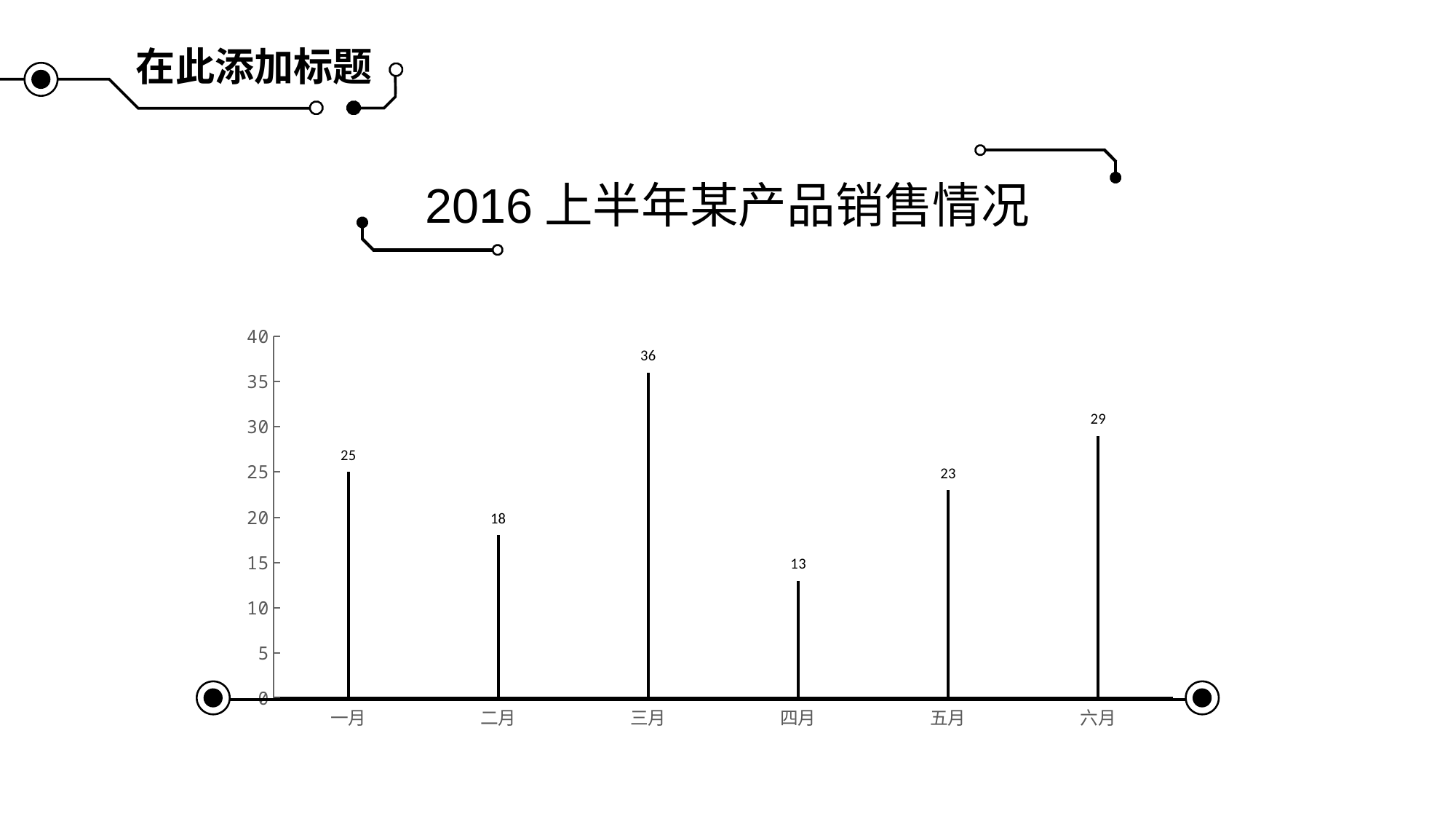

在此添加标题

2016上半年某产品销售情况

### Chart

| Category | 系列 1 | 系列 2 |
|---|---|---|
| 一月 | 25.0 | 25.0 |
| 二月 | 18.0 | 18.0 |
| 三月 | 36.0 | 36.0 |
| 四月 | 13.0 | 13.0 |
| 五月 | 23.0 | 23.0 |
| 六月 | 29.0 | 29.0 |